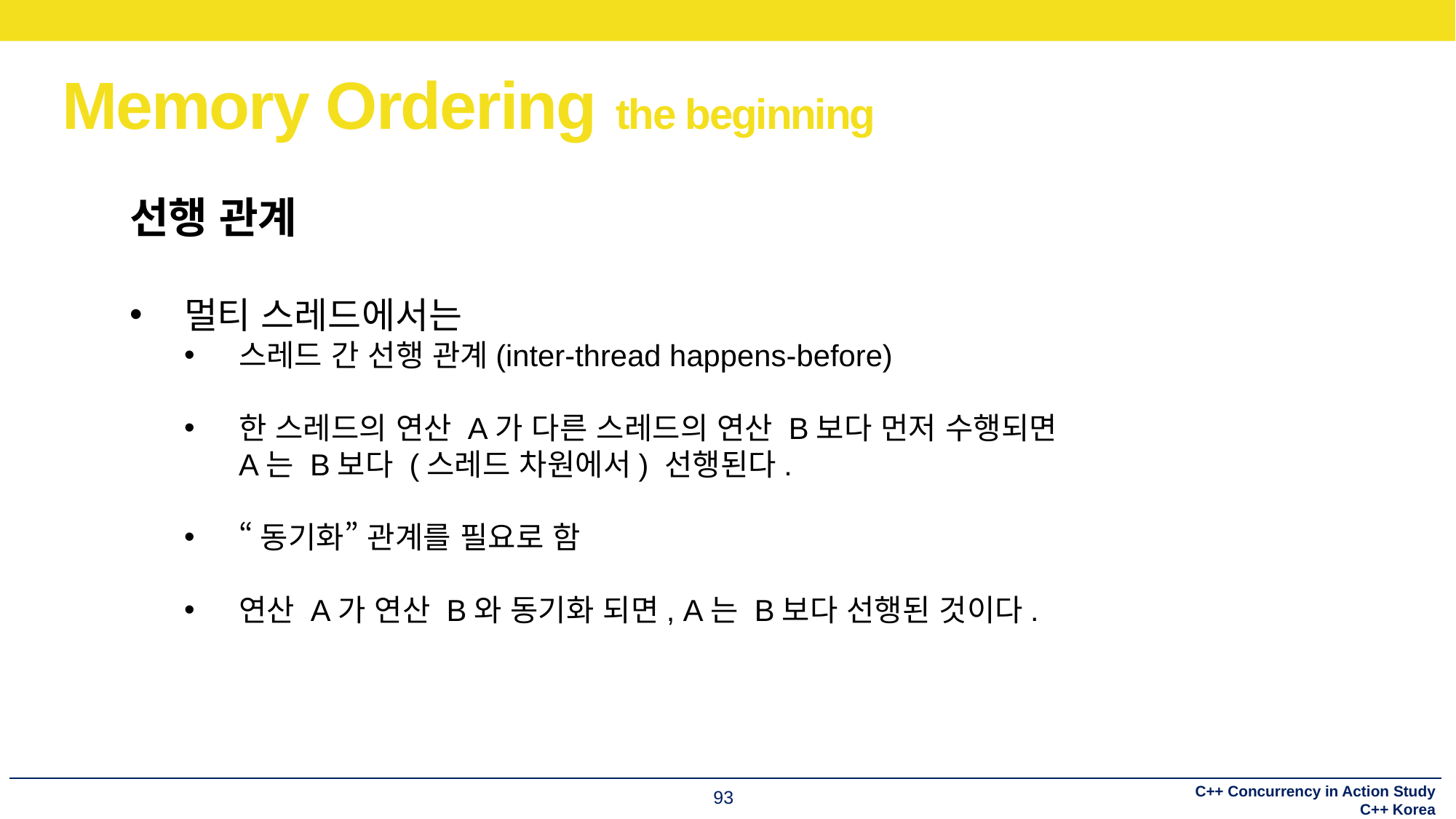

# Memory Ordering the beginning
선행 관계

멀티 스레드에서는
스레드 간 선행 관계(inter-thread happens-before)

한 스레드의 연산 A가 다른 스레드의 연산 B보다 먼저 수행되면
A는 B보다 (스레드 차원에서) 선행된다.

“동기화” 관계를 필요로 함

연산 A가 연산 B와 동기화 되면, A는 B보다 선행된 것이다.
93